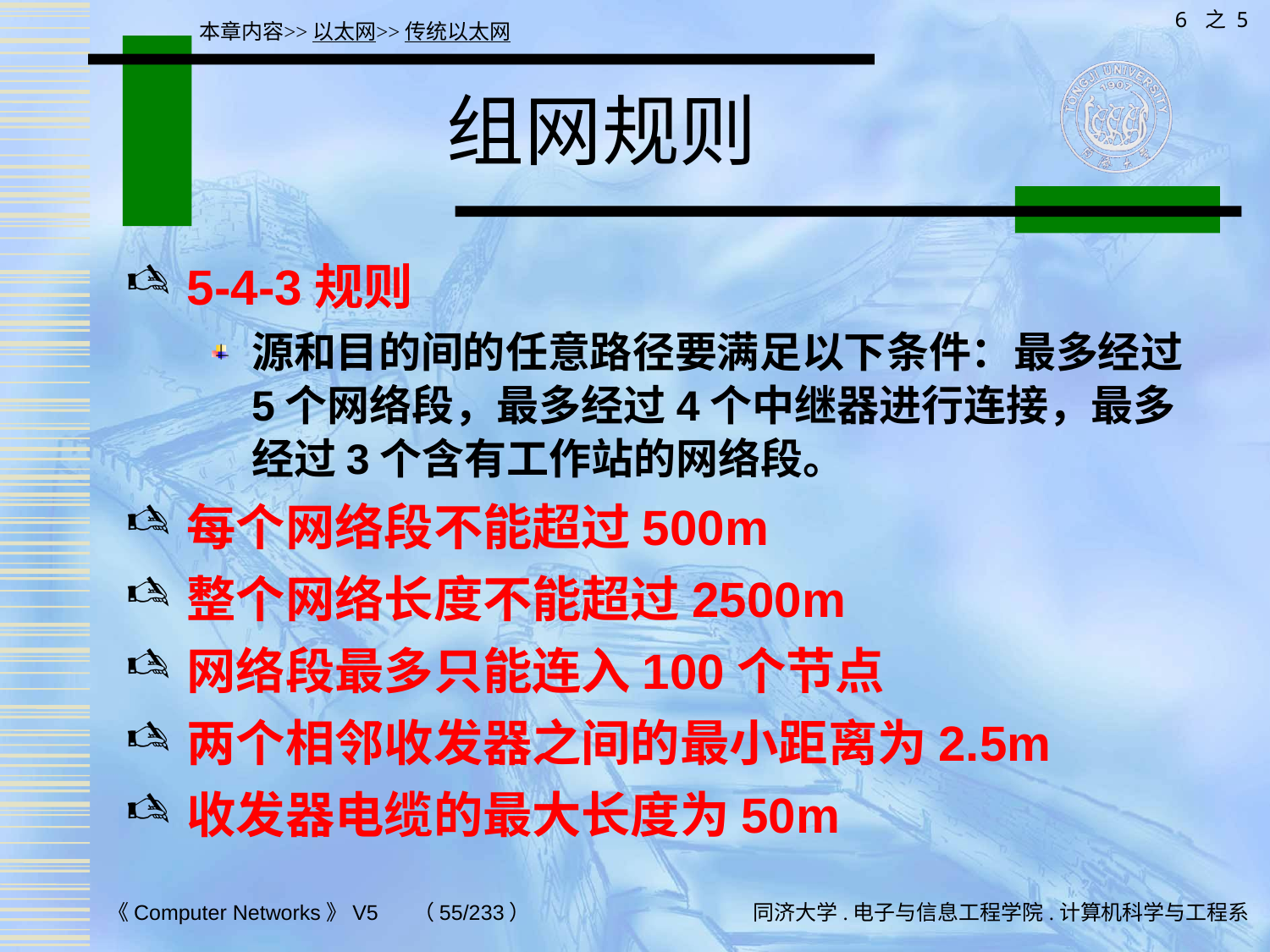

6 之 5
本章内容>>以太网>>传统以太网
# 组网规则
5-4-3规则
源和目的间的任意路径要满足以下条件：最多经过5个网络段，最多经过4个中继器进行连接，最多经过3个含有工作站的网络段。
每个网络段不能超过500m
整个网络长度不能超过2500m
网络段最多只能连入100个节点
两个相邻收发器之间的最小距离为2.5m
收发器电缆的最大长度为50m